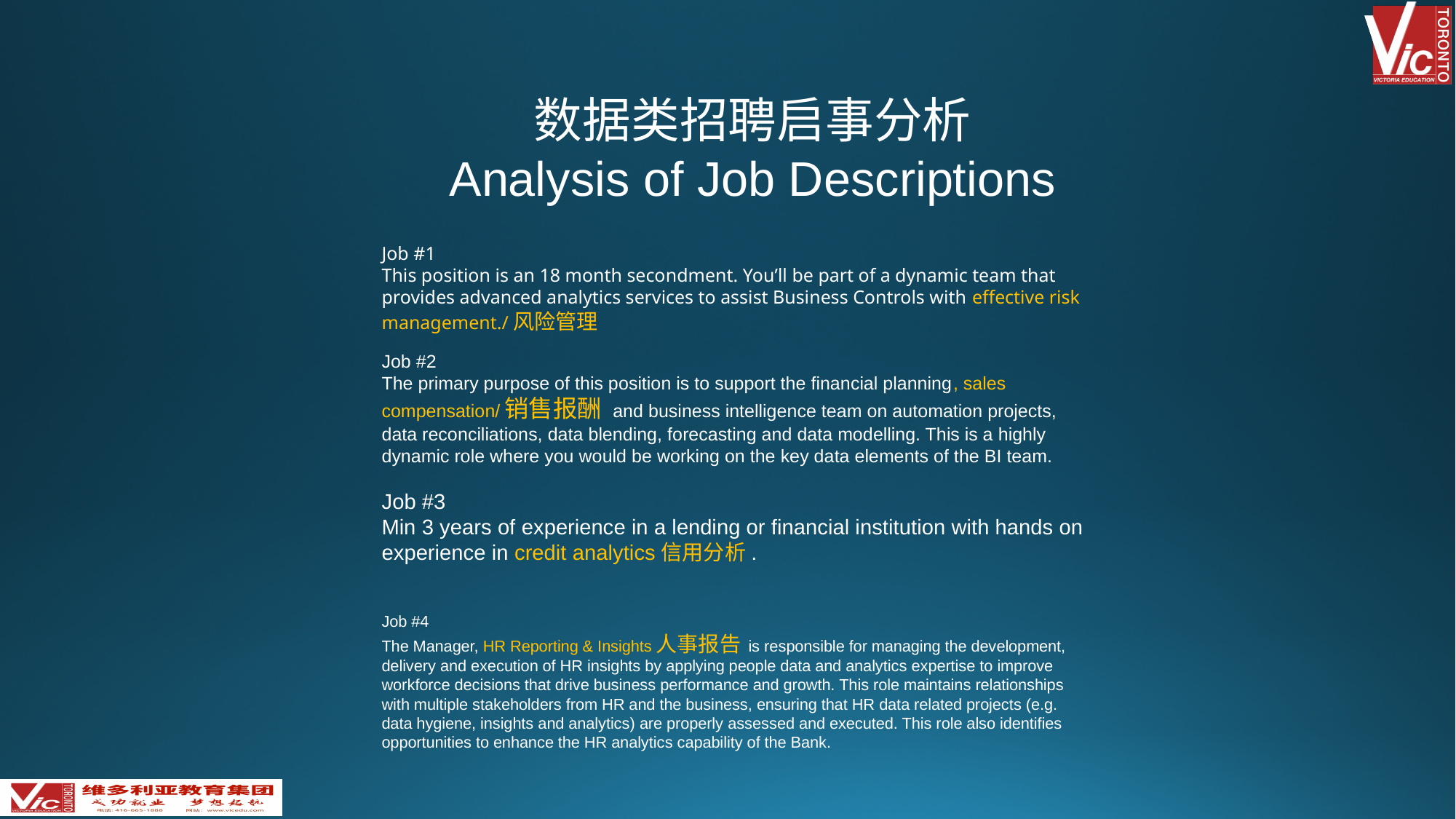

数据类招聘启事分析
Analysis of Job Descriptions
Job #1
This position is an 18 month secondment. You’ll be part of a dynamic team that provides advanced analytics services to assist Business Controls with effective risk management./风险管理
Job #2
The primary purpose of this position is to support the financial planning, sales compensation/销售报酬 and business intelligence team on automation projects, data reconciliations, data blending, forecasting and data modelling. This is a highly dynamic role where you would be working on the key data elements of the BI team.
Job #3
Min 3 years of experience in a lending or financial institution with hands on experience in credit analytics信用分析.
Job #4
The Manager, HR Reporting & Insights人事报告 is responsible for managing the development, delivery and execution of HR insights by applying people data and analytics expertise to improve workforce decisions that drive business performance and growth. This role maintains relationships with multiple stakeholders from HR and the business, ensuring that HR data related projects (e.g. data hygiene, insights and analytics) are properly assessed and executed. This role also identifies opportunities to enhance the HR analytics capability of the Bank.